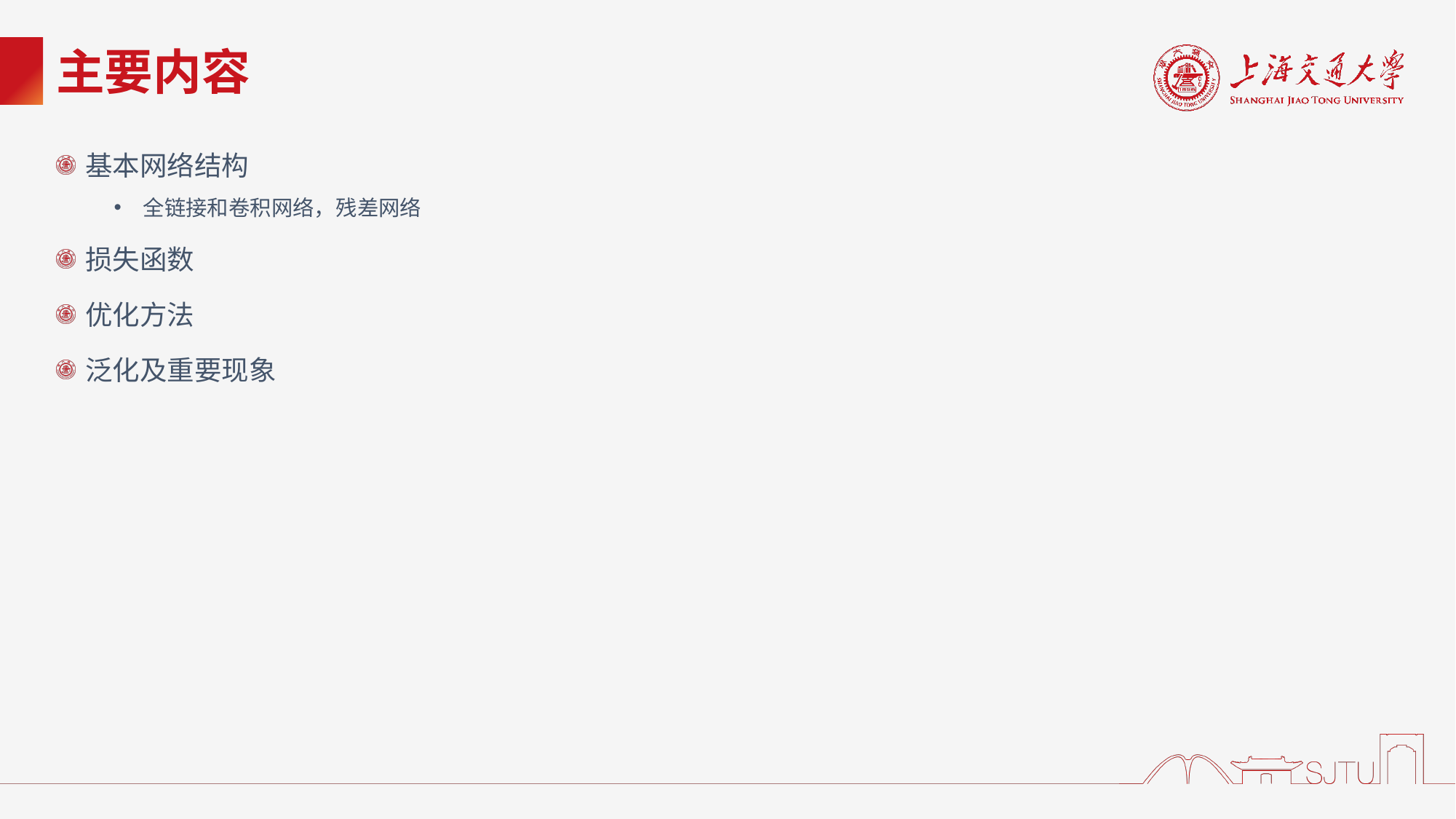

# 主要内容
基本网络结构
全链接和卷积网络，残差网络
损失函数
优化方法
泛化及重要现象